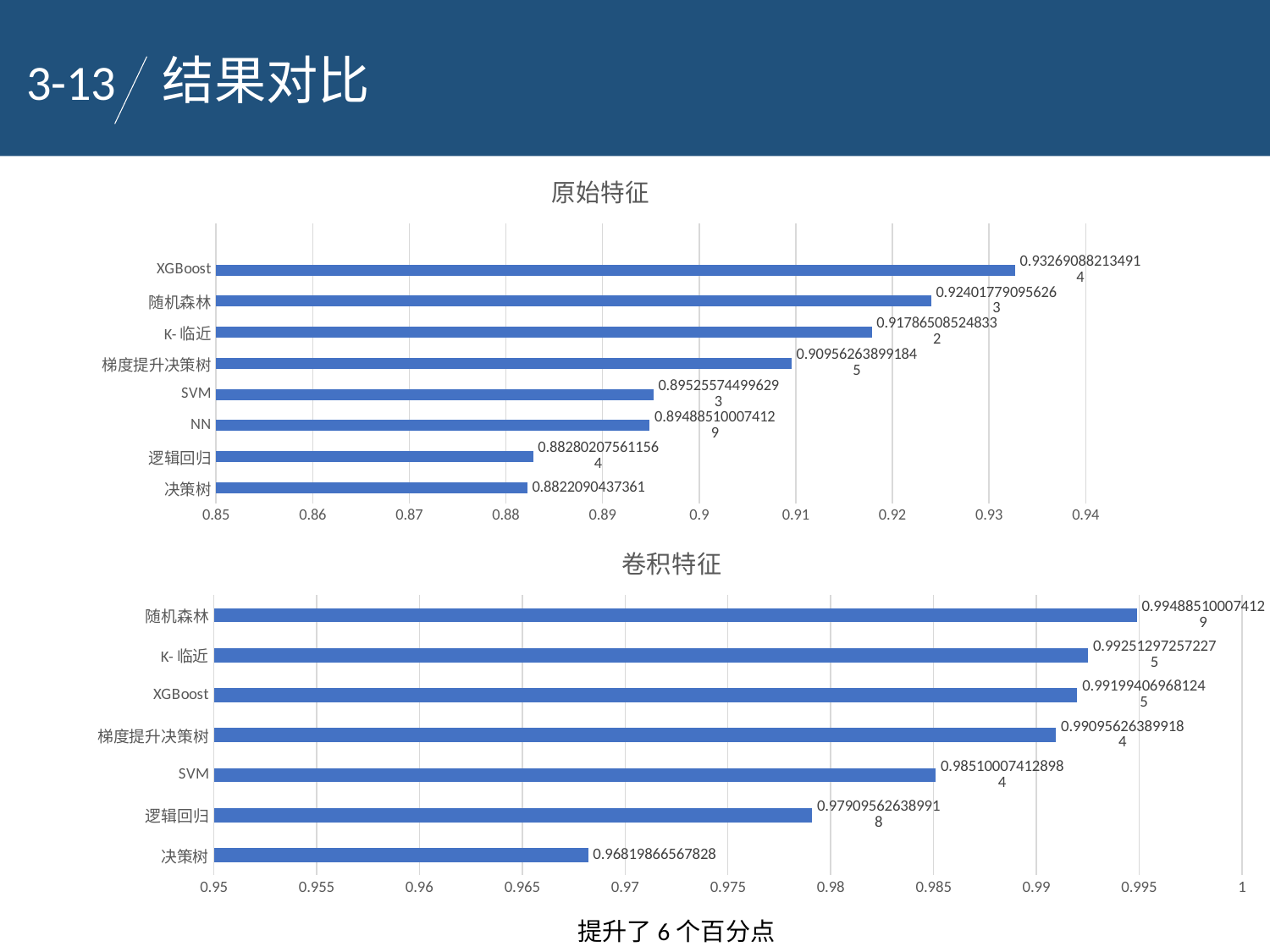

3-13
结果对比

### Chart: 原始特征

| Category | accuracy |
|---|---|
| 决策树 | 0.8822090437361 |
| 逻辑回归 | 0.882802075611564 |
| NN | 0.894885100074129 |
| SVM | 0.895255744996293 |
| 梯度提升决策树 | 0.909562638991845 |
| K-临近 | 0.917865085248332 |
| 随机森林 | 0.924017790956263 |
| XGBoost | 0.932690882134914 |

### Chart: 卷积特征

| Category | accuracy |
|---|---|
| 决策树 | 0.96819866567828 |
| 逻辑回归 | 0.979095626389918 |
| SVM | 0.985100074128984 |
| 梯度提升决策树 | 0.990956263899184 |
| XGBoost | 0.991994069681245 |
| K-临近 | 0.992512972572275 |
| 随机森林 | 0.994885100074129 |
提升了6个百分点